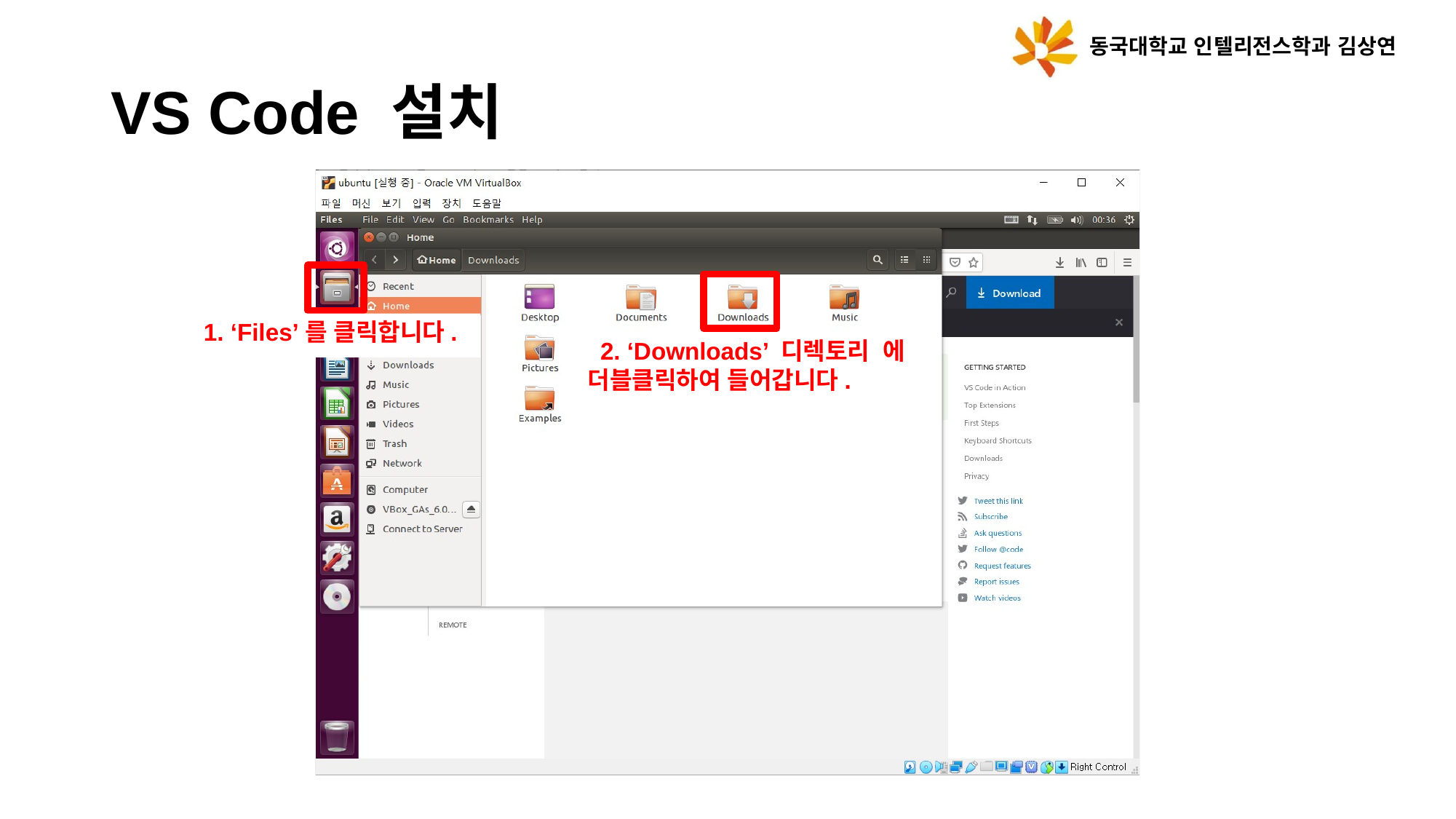

동국대학교 인텔리전스학과 김상연
# VS Code 설치

1. ‘Files’를 클릭합니다.
2. ‘Downloads’ 디렉토리  에 더블클릭하여 들어갑니다.